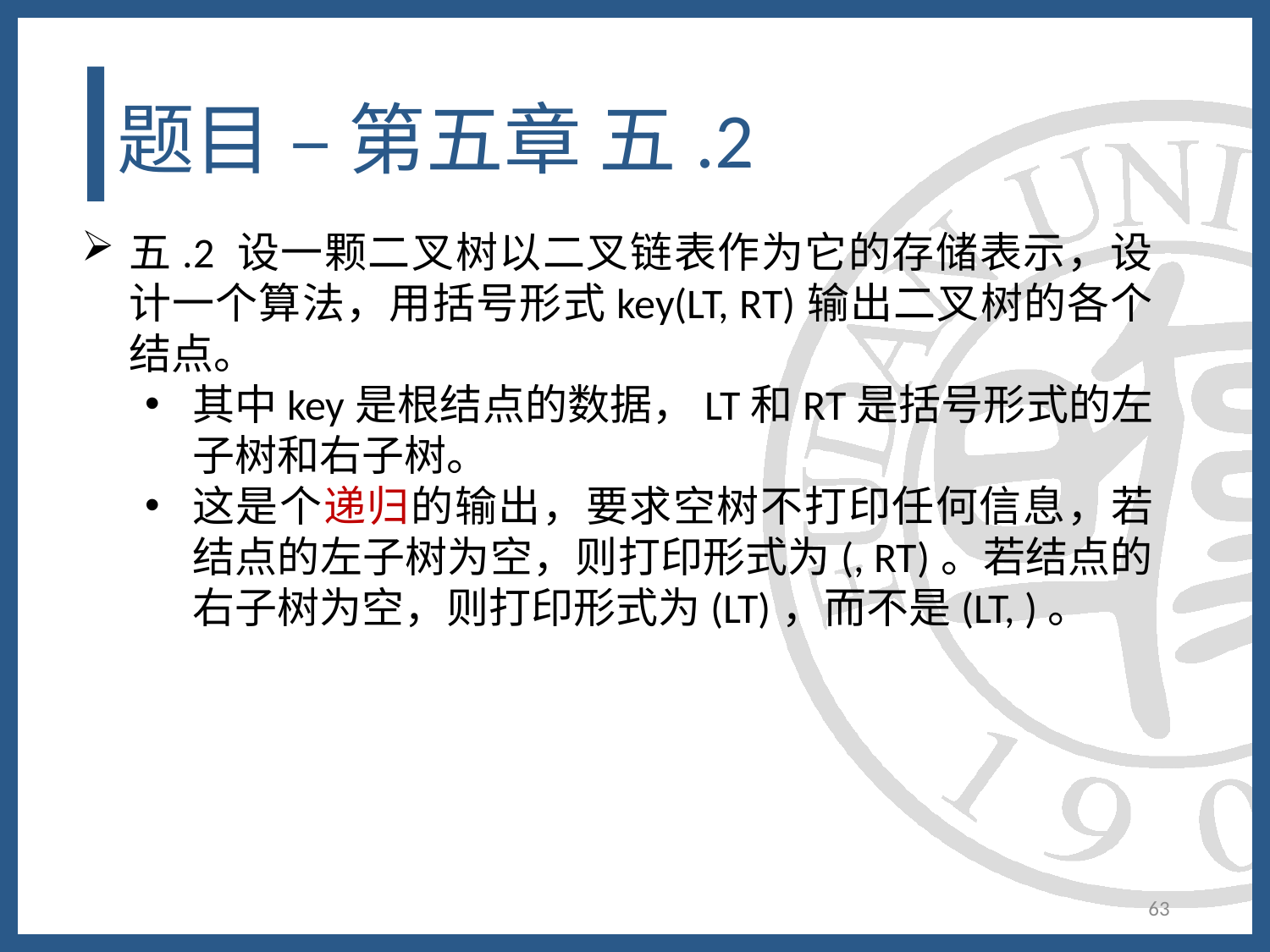

# 题目 – 第五章 五.2
五.2 设一颗二叉树以二叉链表作为它的存储表示，设计一个算法，用括号形式key(LT, RT)输出二叉树的各个结点。
其中key是根结点的数据，LT和RT是括号形式的左子树和右子树。
这是个递归的输出，要求空树不打印任何信息，若结点的左子树为空，则打印形式为(, RT)。若结点的右子树为空，则打印形式为(LT)，而不是(LT, )。
63